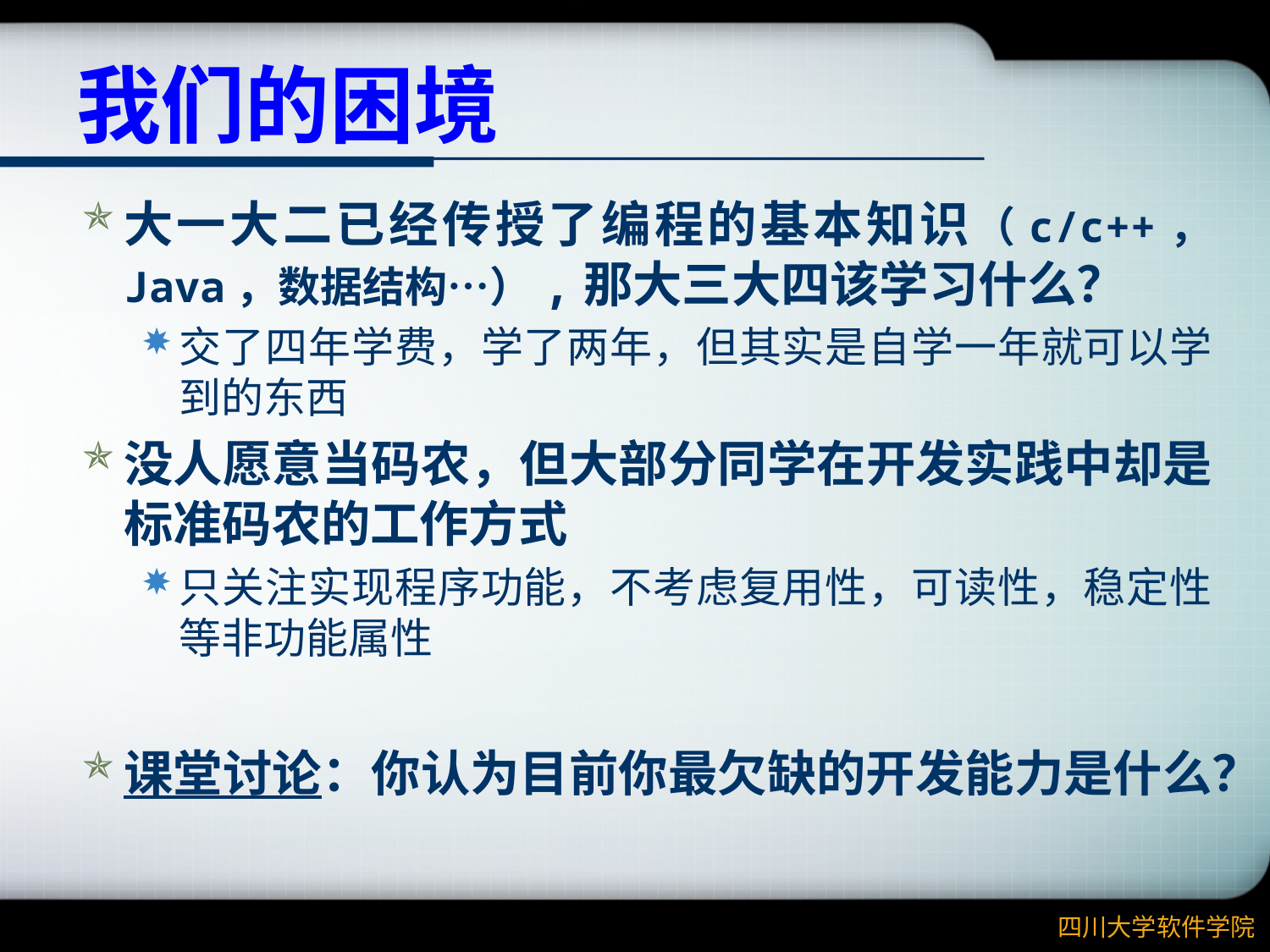

# 我们的困境
大一大二已经传授了编程的基本知识（c/c++， Java，数据结构…）,那大三大四该学习什么？
交了四年学费，学了两年，但其实是自学一年就可以学到的东西
没人愿意当码农，但大部分同学在开发实践中却是标准码农的工作方式
只关注实现程序功能，不考虑复用性，可读性，稳定性等非功能属性

课堂讨论：你认为目前你最欠缺的开发能力是什么？